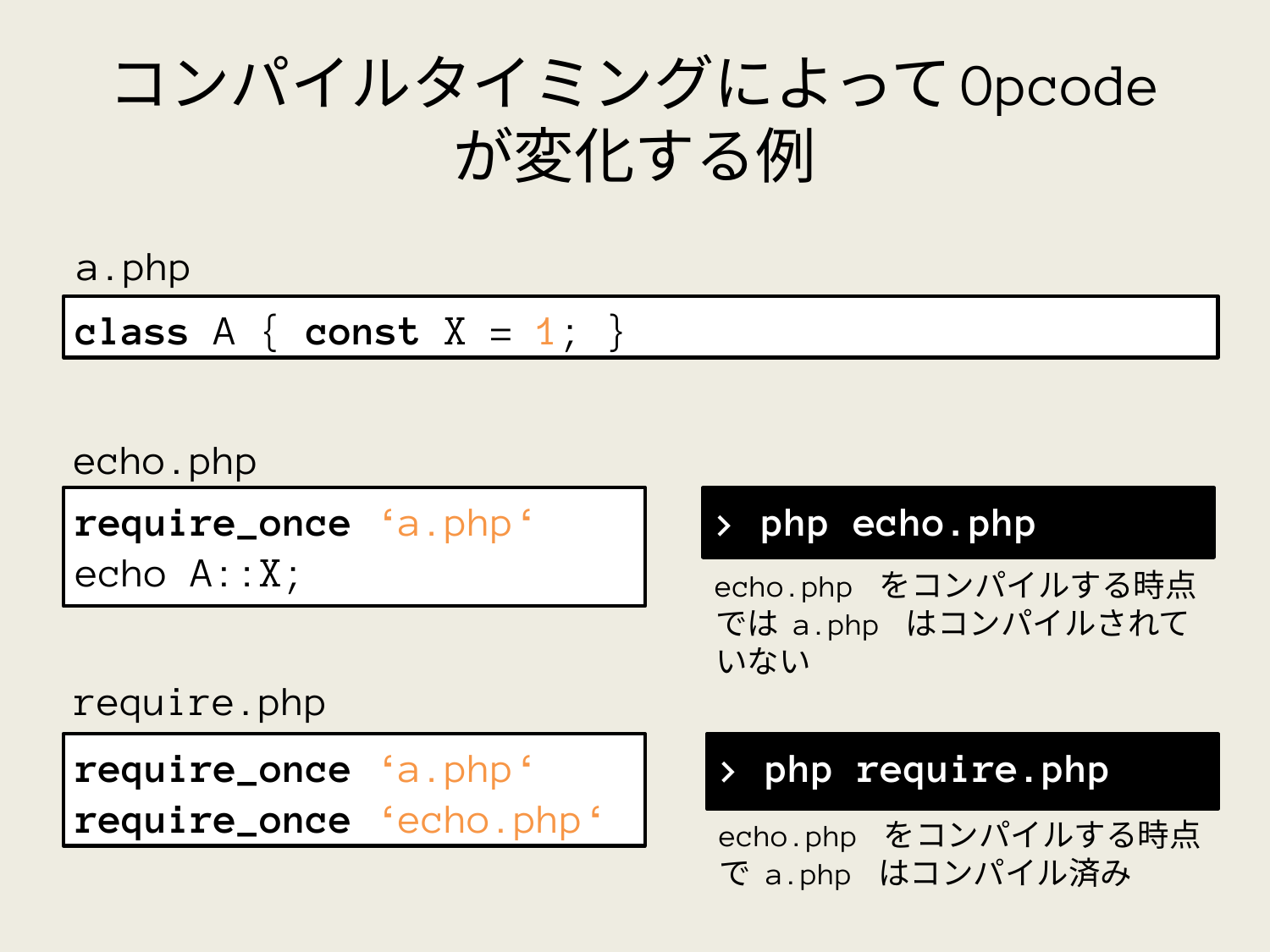

# コンパイルタイミングによってOpcode が変化する例
a.php
class A { const X = 1; }
echo.php
require_once ‘a.php‘
echo A::X;
> php echo.php
echo.php をコンパイルする時点では a.php はコンパイルされていない
require.php
require_once ‘a.php‘
require_once ‘echo.php‘
> php require.php
echo.php をコンパイルする時点で a.php はコンパイル済み